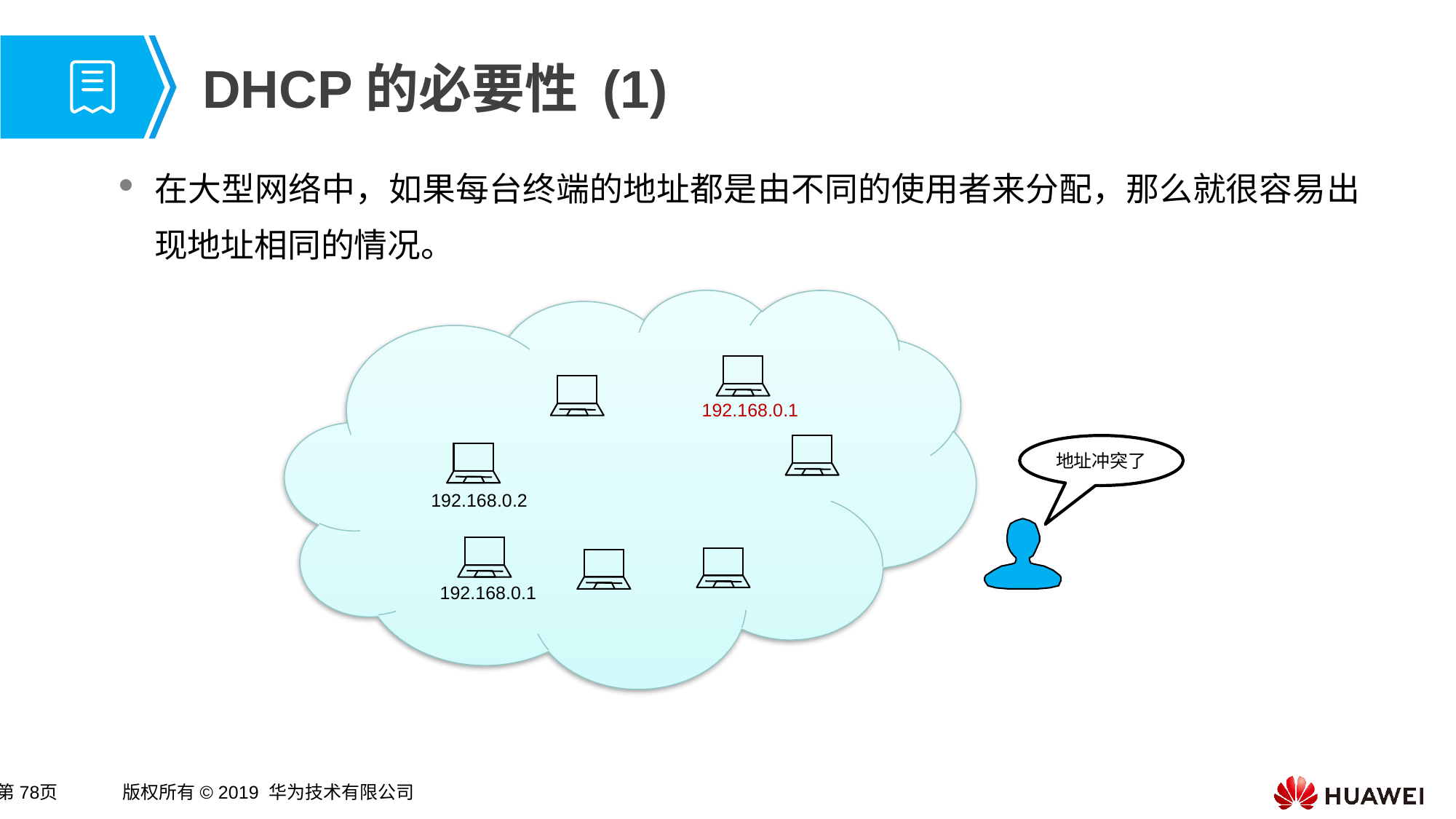

# DHCP的必要性 (1)
在大型网络中，如果每台终端的地址都是由不同的使用者来分配，那么就很容易出现地址相同的情况。

192.168.0.1

地址冲突了

192.168.0.2

192.168.0.1